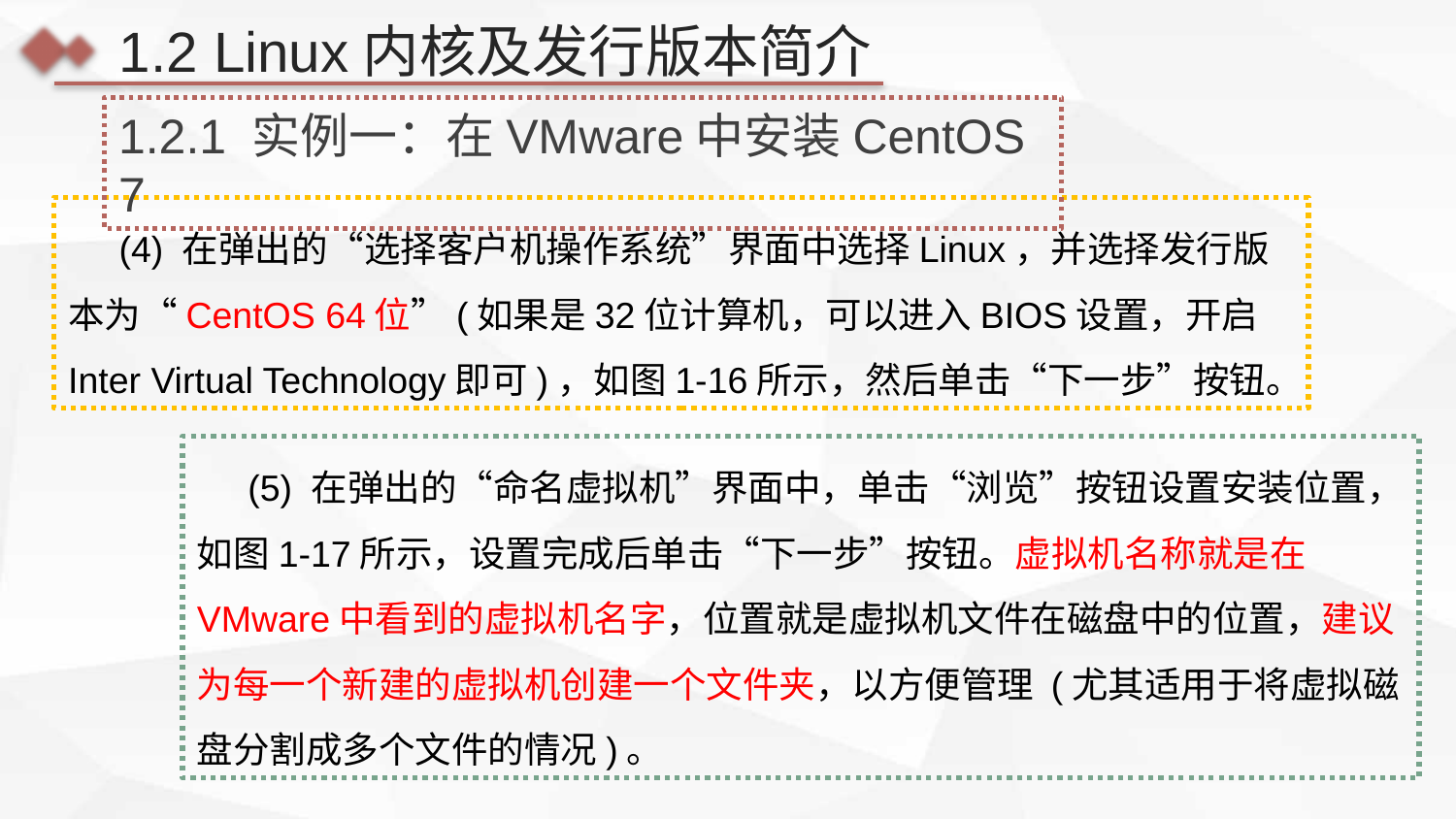

1.2 Linux内核及发行版本简介

1.2.1 实例一：在VMware中安装CentOS 7
     (4) 在弹出的“选择客户机操作系统”界面中选择Linux，并选择发行版本为“CentOS 64位”(如果是32位计算机，可以进入BIOS设置，开启Inter Virtual Technology即可)，如图1-16所示，然后单击“下一步”按钮。
     (5) 在弹出的“命名虚拟机”界面中，单击“浏览”按钮设置安装位置，如图1-17所示，设置完成后单击“下一步”按钮。虚拟机名称就是在VMware中看到的虚拟机名字，位置就是虚拟机文件在磁盘中的位置，建议为每一个新建的虚拟机创建一个文件夹，以方便管理 (尤其适用于将虚拟磁盘分割成多个文件的情况)。